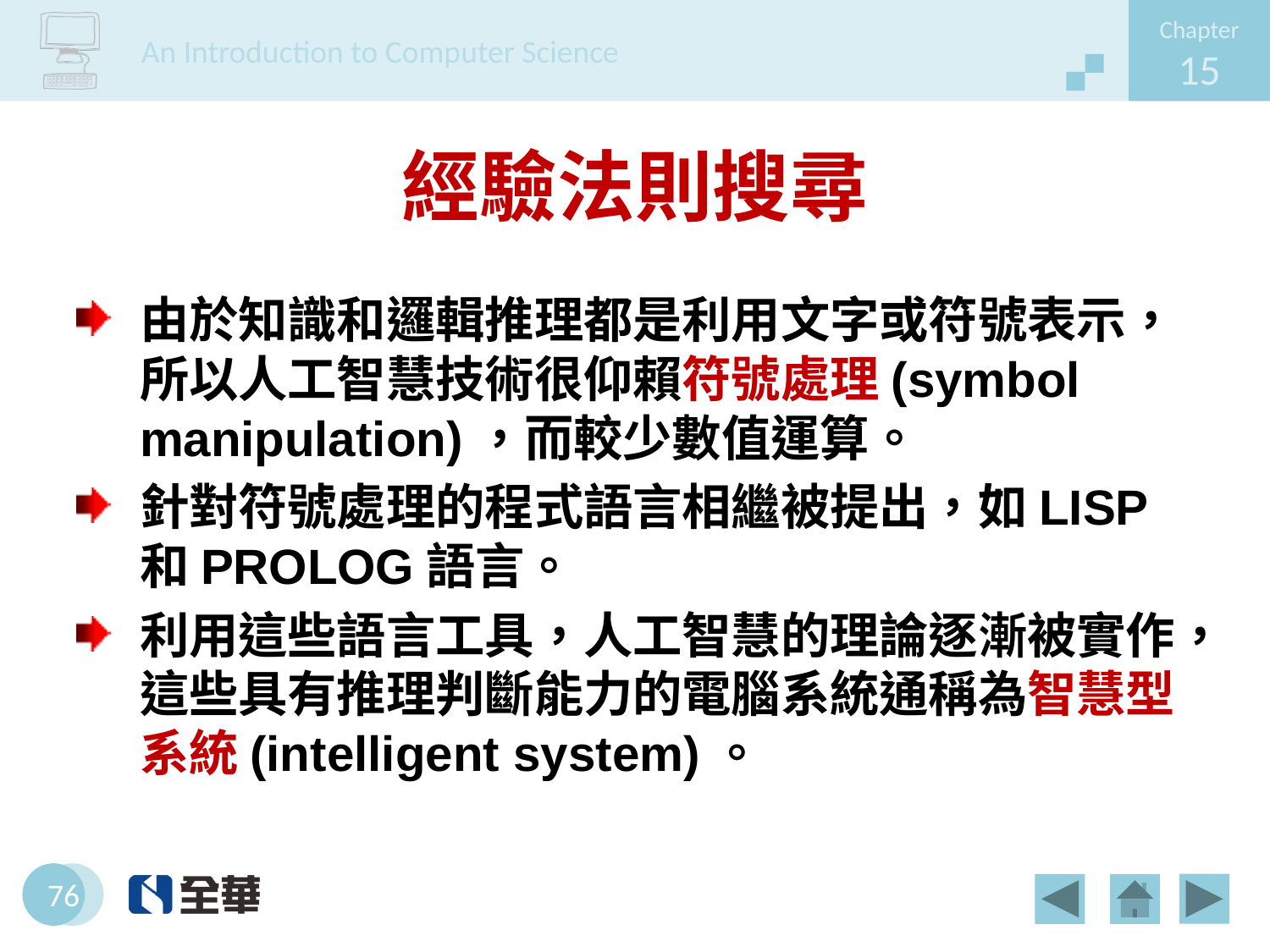

# 經驗法則搜尋
由於知識和邏輯推理都是利用文字或符號表示，所以人工智慧技術很仰賴符號處理(symbol manipulation)，而較少數值運算。
針對符號處理的程式語言相繼被提出，如LISP和PROLOG語言。
利用這些語言工具，人工智慧的理論逐漸被實作，這些具有推理判斷能力的電腦系統通稱為智慧型系統(intelligent system)。